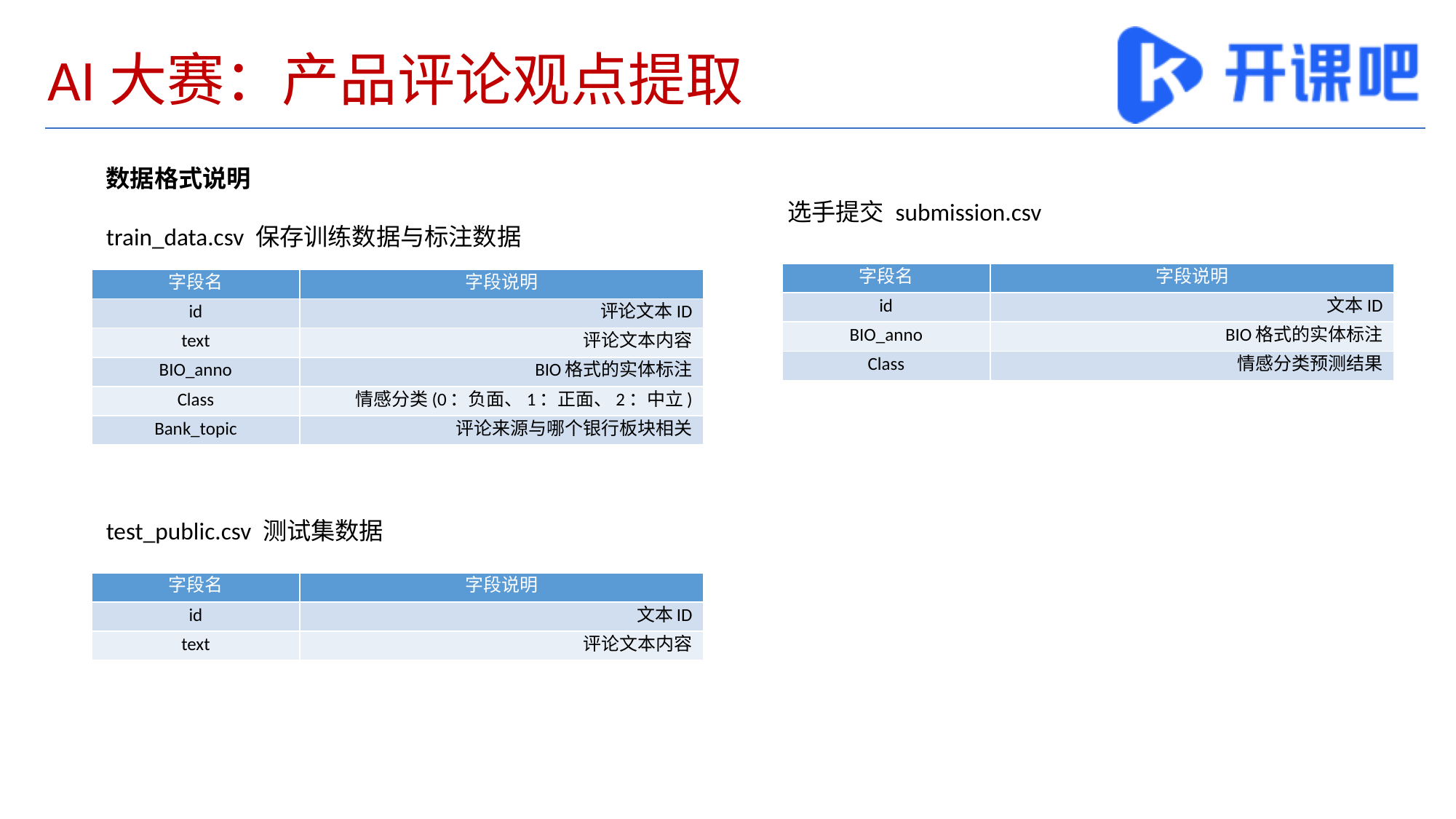

# AI大赛：产品评论观点提取
数据格式说明
train_data.csv 保存训练数据与标注数据

test_public.csv 测试集数据

选手提交 submission.csv

| 字段名 | 字段说明 |
| --- | --- |
| id | 文本ID |
| BIO\_anno | BIO格式的实体标注 |
| Class | 情感分类预测结果 |
| 字段名 | 字段说明 |
| --- | --- |
| id | 评论文本ID |
| text | 评论文本内容 |
| BIO\_anno | BIO格式的实体标注 |
| Class | 情感分类(0：负面、1：正面、2：中立) |
| Bank\_topic | 评论来源与哪个银行板块相关 |
| 字段名 | 字段说明 |
| --- | --- |
| id | 文本ID |
| text | 评论文本内容 |